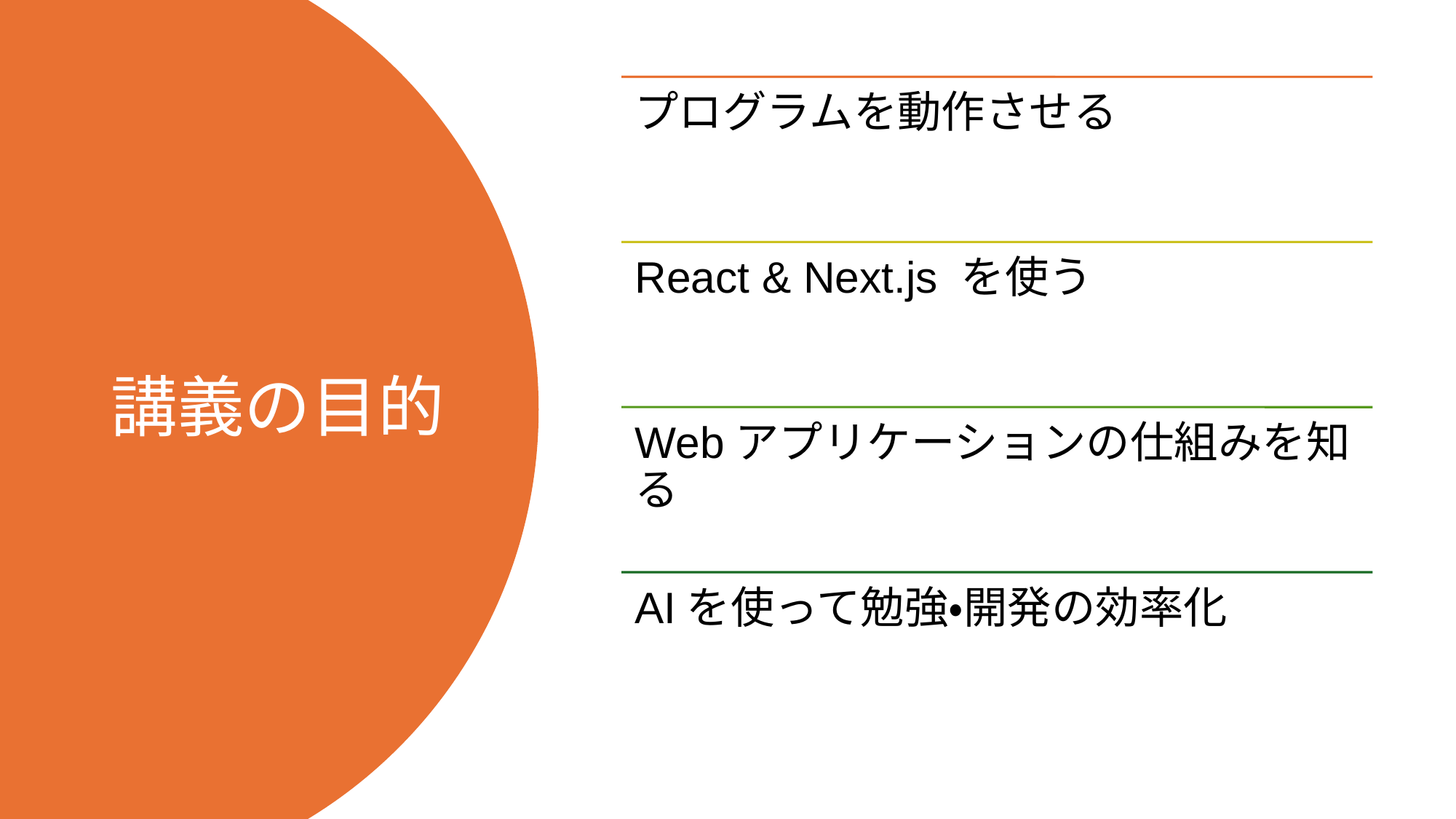

プログラムを動作させる
React & Next.js を使う
Webアプリケーションの仕組みを知る
AIを使って勉強・開発の効率化
# 講義の目的